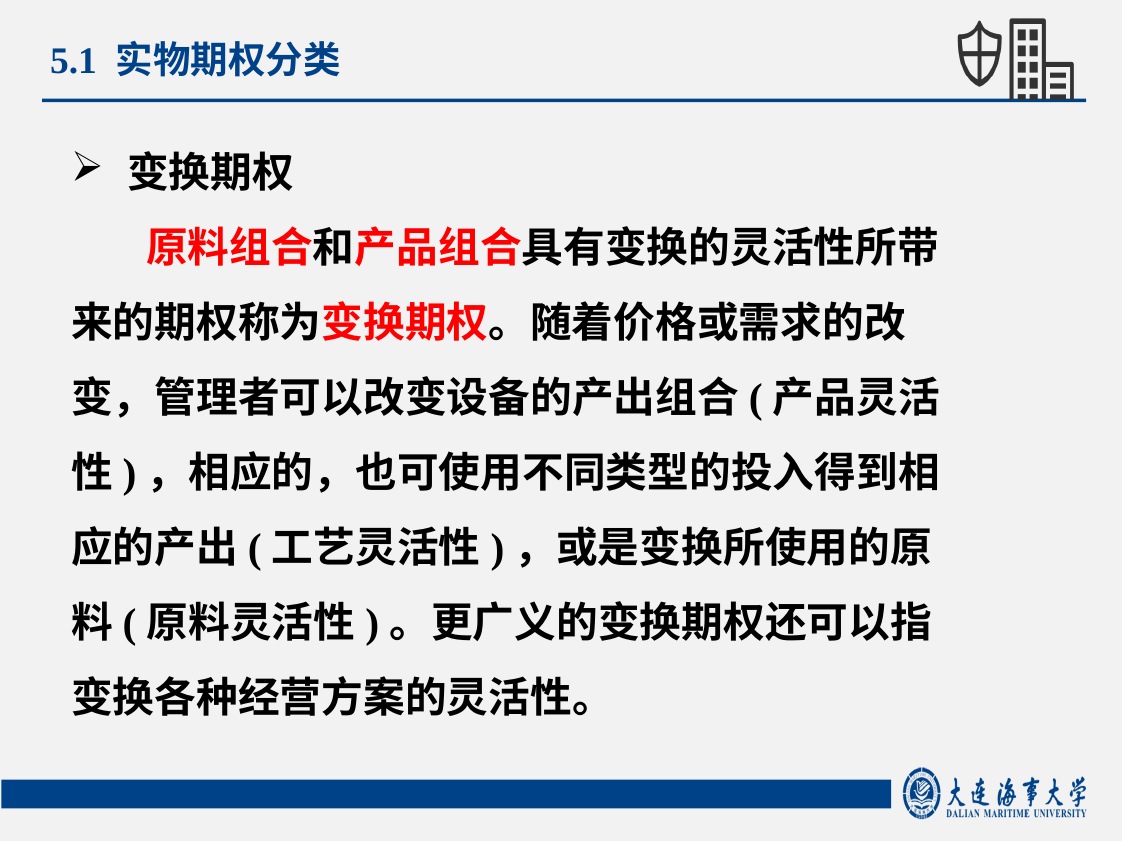

5.1 实物期权分类

变换期权
原料组合和产品组合具有变换的灵活性所带来的期权称为变换期权。随着价格或需求的改变，管理者可以改变设备的产出组合(产品灵活性)，相应的，也可使用不同类型的投入得到相应的产出(工艺灵活性)，或是变换所使用的原料(原料灵活性)。更广义的变换期权还可以指变换各种经营方案的灵活性。